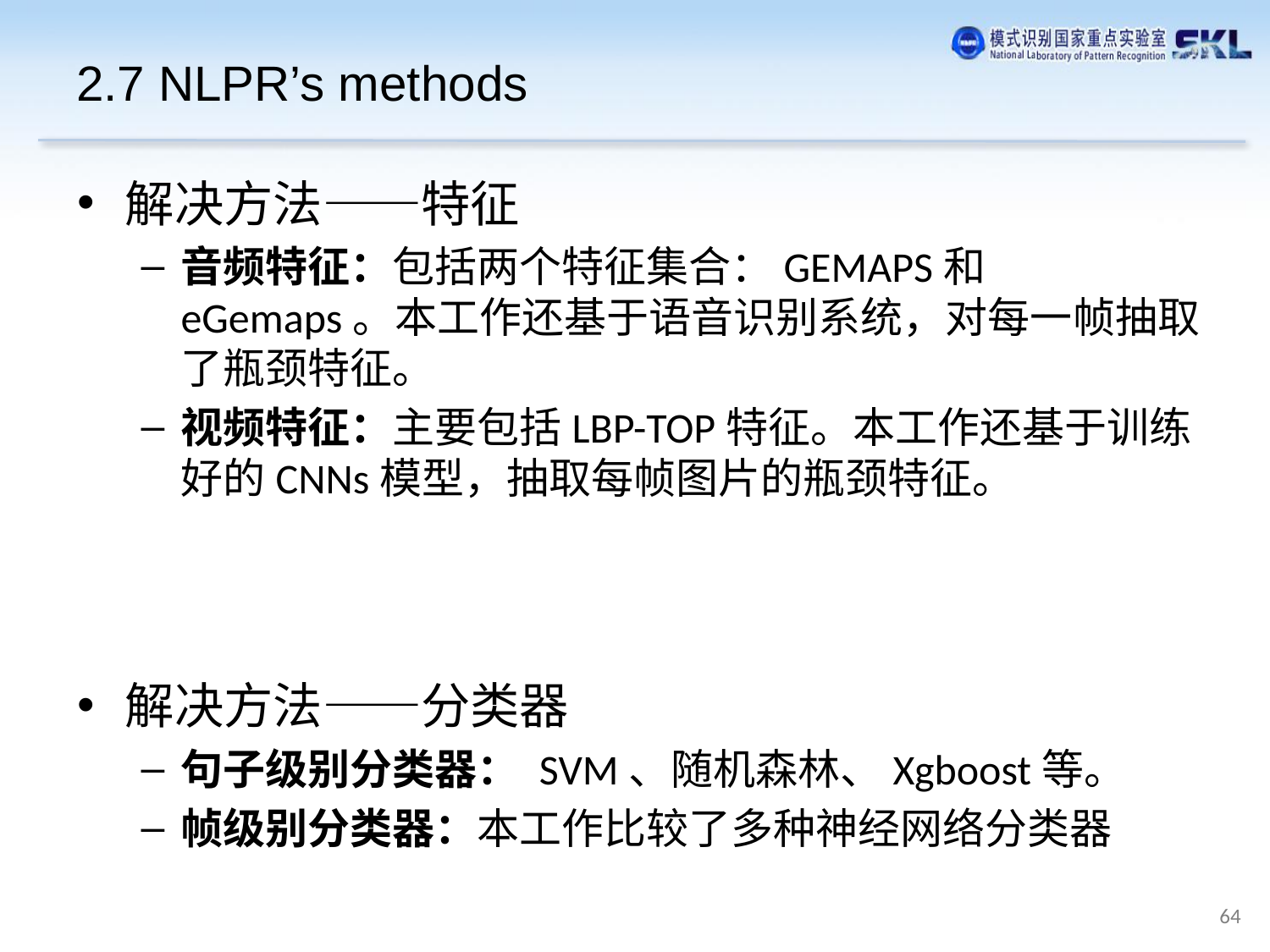

2.7 NLPR’s methods
解决方法——特征
音频特征：包括两个特征集合：GEMAPS和eGemaps。本工作还基于语音识别系统，对每一帧抽取了瓶颈特征。
视频特征：主要包括LBP-TOP特征。本工作还基于训练好的CNNs模型，抽取每帧图片的瓶颈特征。

解决方法——分类器
句子级别分类器： SVM、随机森林、Xgboost等。
帧级别分类器：本工作比较了多种神经网络分类器

64